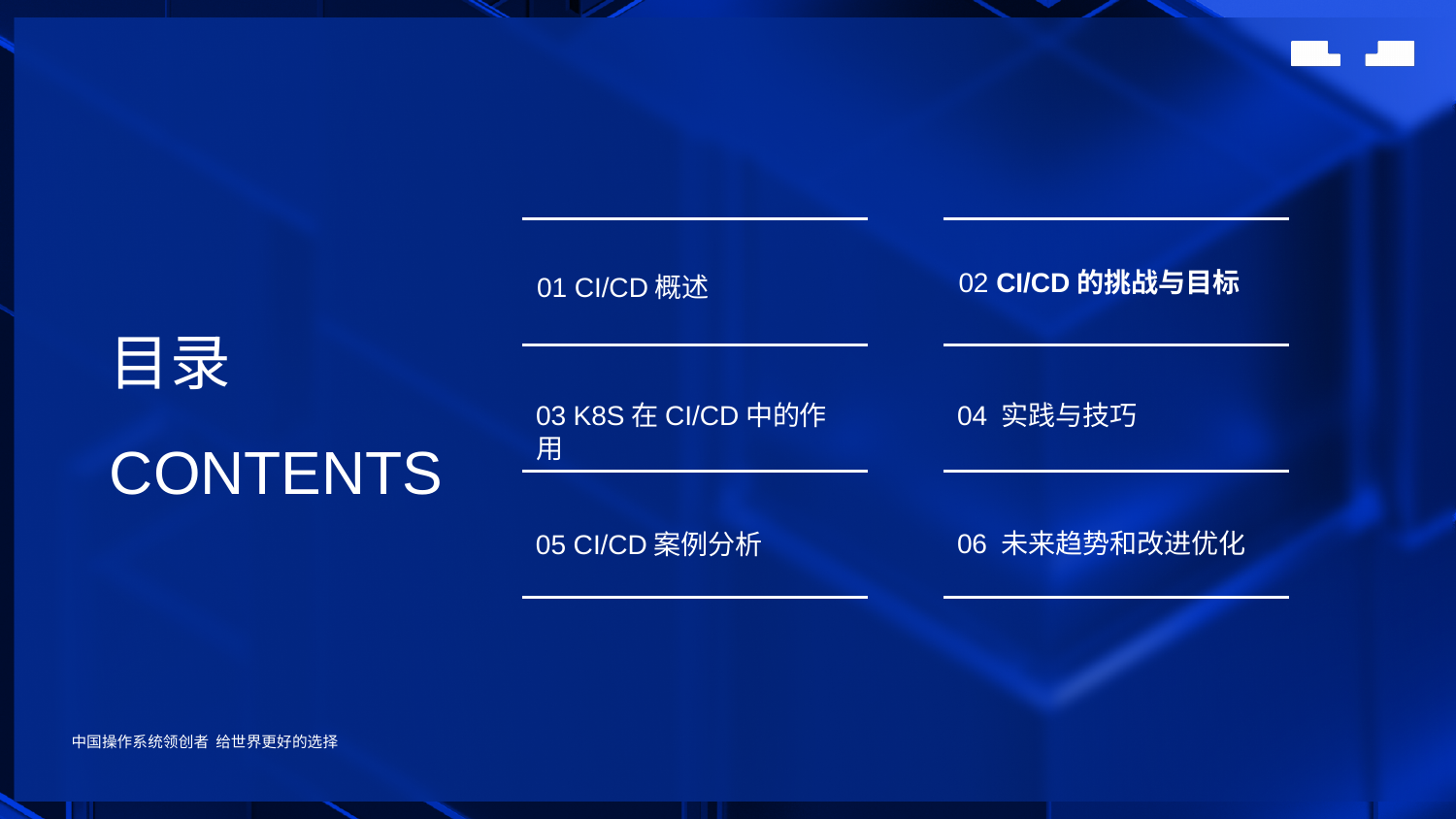

01 CI/CD概述
03 K8s在CI/CD中的作用
05 CI/CD案例分析
04 实践与技巧
06 未来趋势和改进优化
02 CI/CD的挑战与目标
目录
Contents